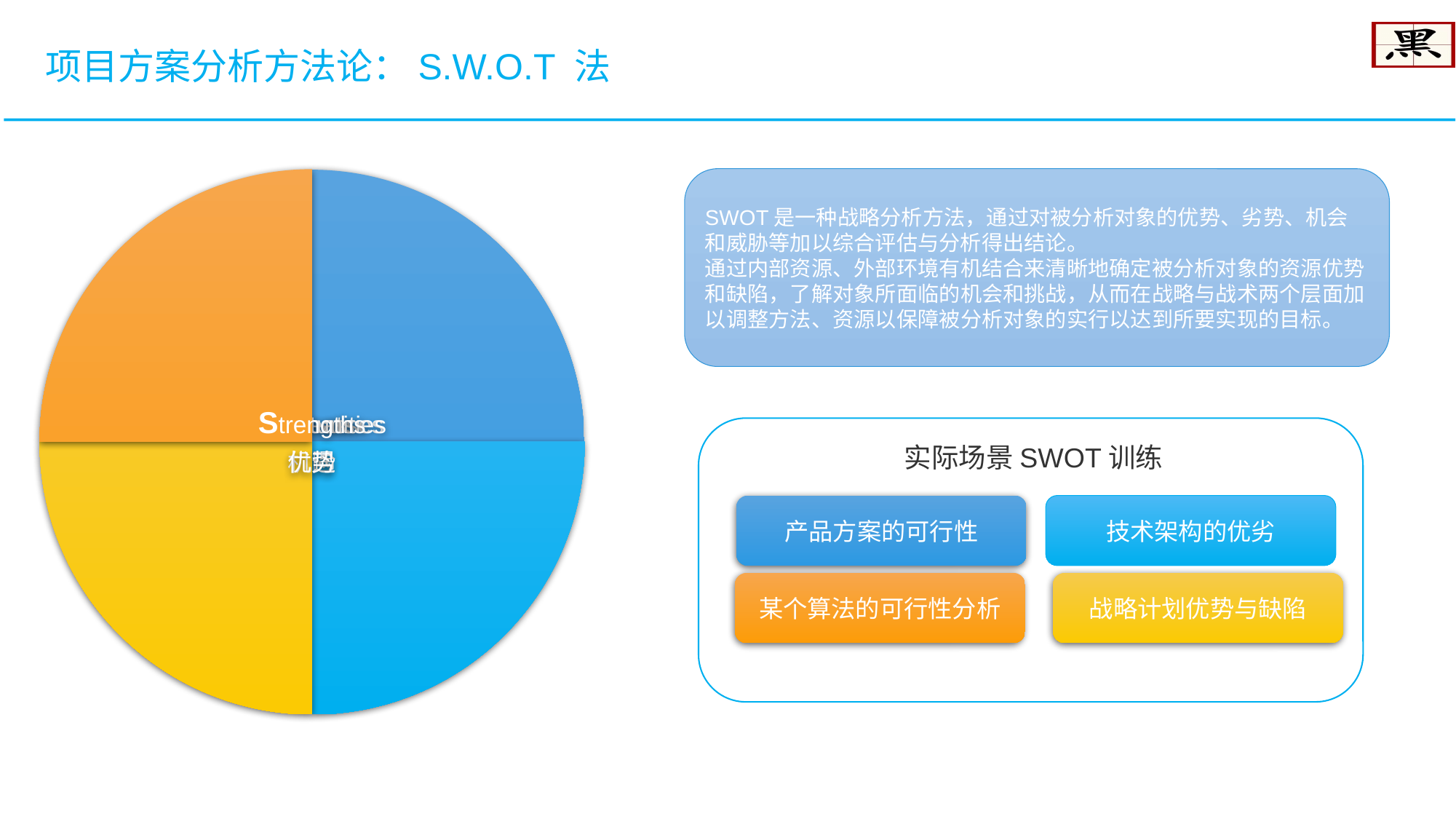

项目方案分析方法论：S.W.O.T 法
Weaknesses
劣势
Threats
风险
Opportunities
机遇
Strengths
优势
SWOT是一种战略分析方法，通过对被分析对象的优势、劣势、机会和威胁等加以综合评估与分析得出结论。
通过内部资源、外部环境有机结合来清晰地确定被分析对象的资源优势和缺陷，了解对象所面临的机会和挑战，从而在战略与战术两个层面加以调整方法、资源以保障被分析对象的实行以达到所要实现的目标。

实际场景SWOT训练
产品方案的可行性
技术架构的优劣
某个算法的可行性分析
战略计划优势与缺陷